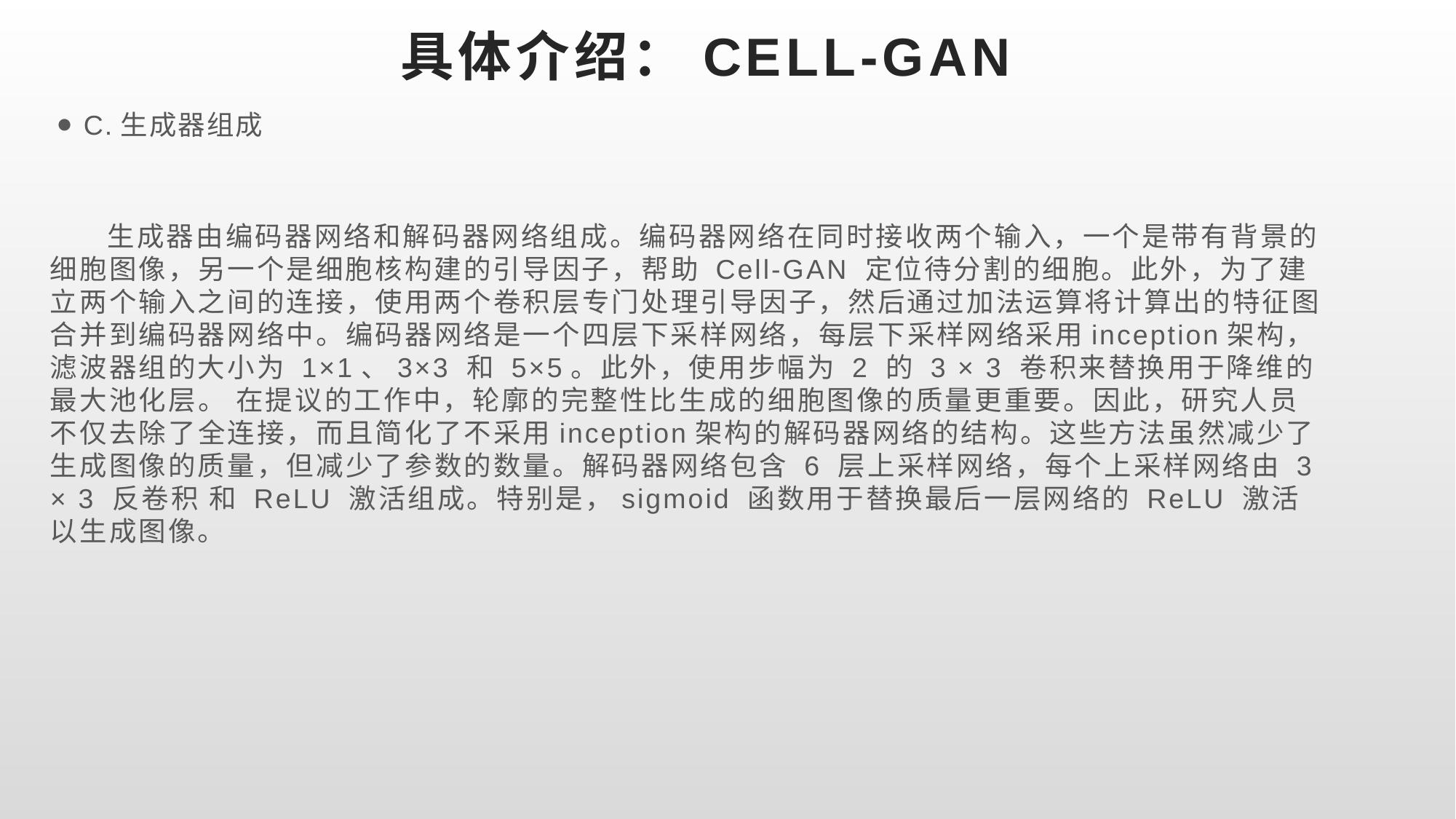

# 具体介绍：CELL-GAN
C.生成器组成

      生成器由编码器网络和解码器网络组成。编码器网络在同时接收两个输入，一个是带有背景的细胞图像，另一个是细胞核构建的引导因子，帮助 Cell-GAN 定位待分割的细胞。此外，为了建立两个输入之间的连接，使用两个卷积层专门处理引导因子，然后通过加法运算将计算出的特征图合并到编码器网络中。编码器网络是一个四层下采样网络，每层下采样网络采用inception架构，滤波器组的大小为 1×1、3×3 和 5×5。此外，使用步幅为 2 的 3 × 3 卷积来替换用于降维的最大池化层。 在提议的工作中，轮廓的完整性比生成的细胞图像的质量更重要。因此，研究人员不仅去除了全连接，而且简化了不采用inception架构的解码器网络的结构。这些方法虽然减少了生成图像的质量，但减少了参数的数量。解码器网络包含 6 层上采样网络，每个上采样网络由 3 × 3 反卷积 和 ReLU 激活组成。特别是，sigmoid 函数用于替换最后一层网络的 ReLU 激活以生成图像。